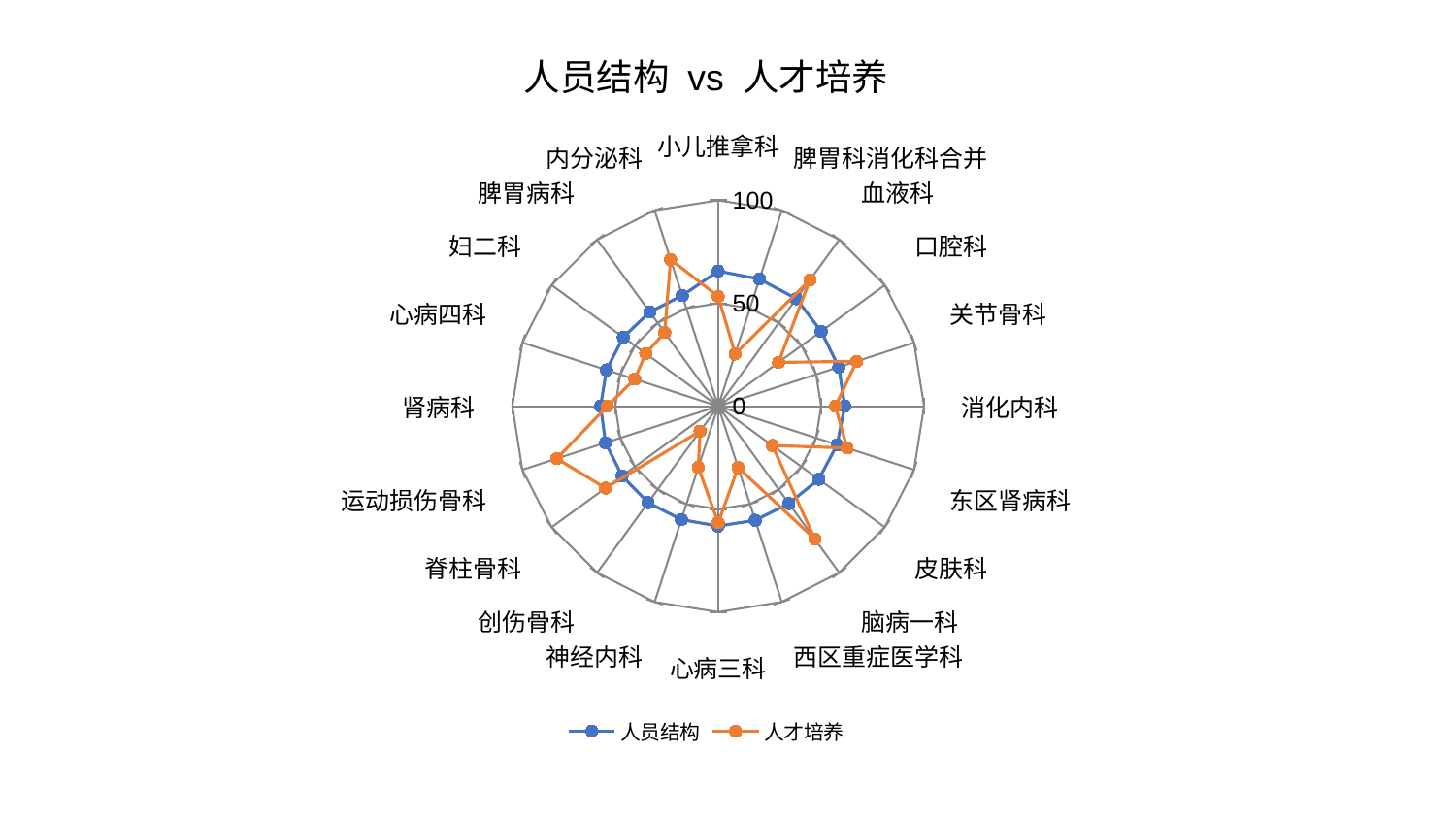

### Chart: 人员结构 vs 人才培养

| Category | 人员结构 | 人才培养 |
|---|---|---|
| 小儿推拿科 | 65.63483627403322 | 53.34941046175689 |
| 脾胃科消化科合并 | 64.93337973052294 | 26.689097724518216 |
| 血液科 | 64.56834367331686 | 75.77053393959201 |
| 口腔科 | 61.846409789139635 | 36.216442268400755 |
| 关节骨科 | 61.585807466810174 | 70.7080850629943 |
| 消化内科 | 61.47230261385729 | 56.94095163430158 |
| 东区肾病科 | 60.72230868488987 | 65.8225230774425 |
| 皮肤科 | 60.42689785787524 | 32.512620961429114 |
| 脑病一科 | 58.407716846620815 | 79.76207259854164 |
| 西区重症医学科 | 58.302594226553296 | 31.336129033941557 |
| 心病三科 | 58.25570918933598 | 56.63336988399854 |
| 神经内科 | 57.94026799315065 | 31.290848499118358 |
| 创伤骨科 | 57.883902798004115 | 14.979413472511396 |
| 脊柱骨科 | 57.72467830715553 | 67.68857220112592 |
| 运动损伤骨科 | 57.56593811603451 | 82.43147653126711 |
| 肾病科 | 57.10744204434827 | 53.84027373123043 |
| 心病四科 | 57.0957758030193 | 42.66287910963762 |
| 妇二科 | 56.99024230467993 | 43.51461215365208 |
| 脾胃病科 | 56.56786267099907 | 44.22480770260548 |
| 内分泌科 | 56.51377404567755 | 74.93850793633788 |
30